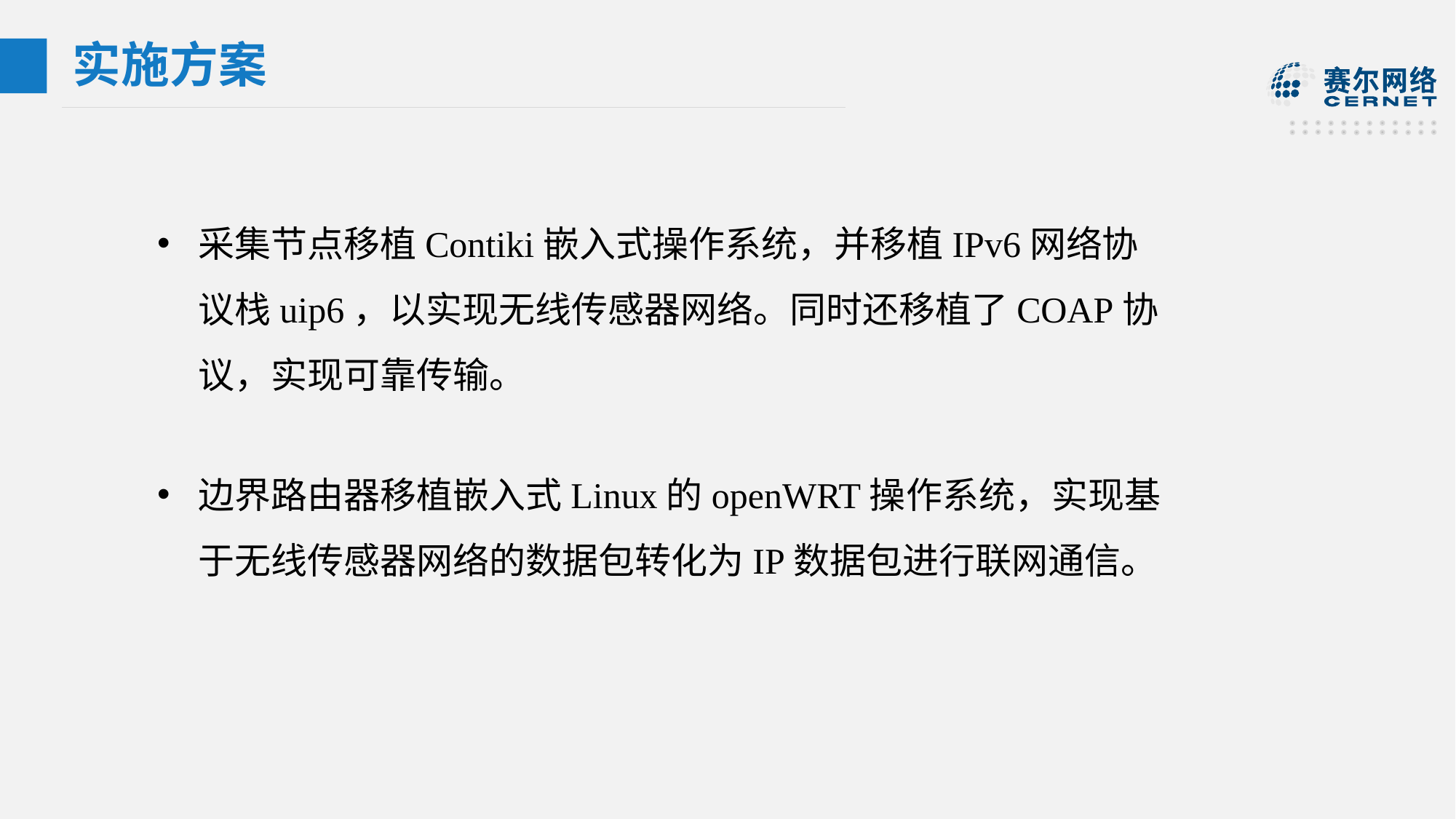

实施方案

采集节点移植Contiki嵌入式操作系统，并移植IPv6网络协议栈uip6，以实现无线传感器网络。同时还移植了COAP协议，实现可靠传输。

边界路由器移植嵌入式Linux的openWRT操作系统，实现基于无线传感器网络的数据包转化为IP数据包进行联网通信。